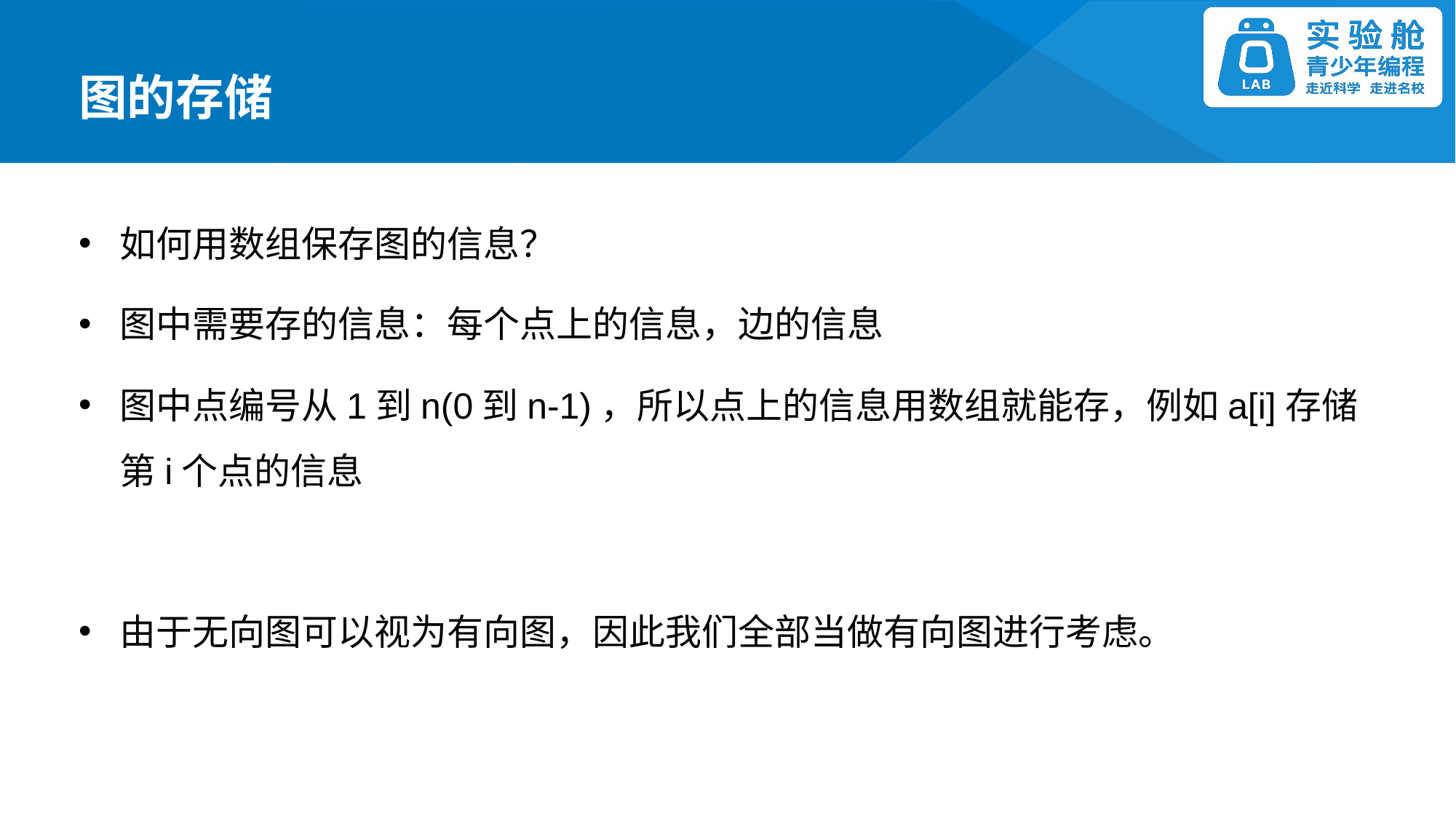

图的存储
如何用数组保存图的信息？
图中需要存的信息：每个点上的信息，边的信息
图中点编号从1到n(0到n-1)，所以点上的信息用数组就能存，例如a[i]存储第i个点的信息

由于无向图可以视为有向图，因此我们全部当做有向图进行考虑。